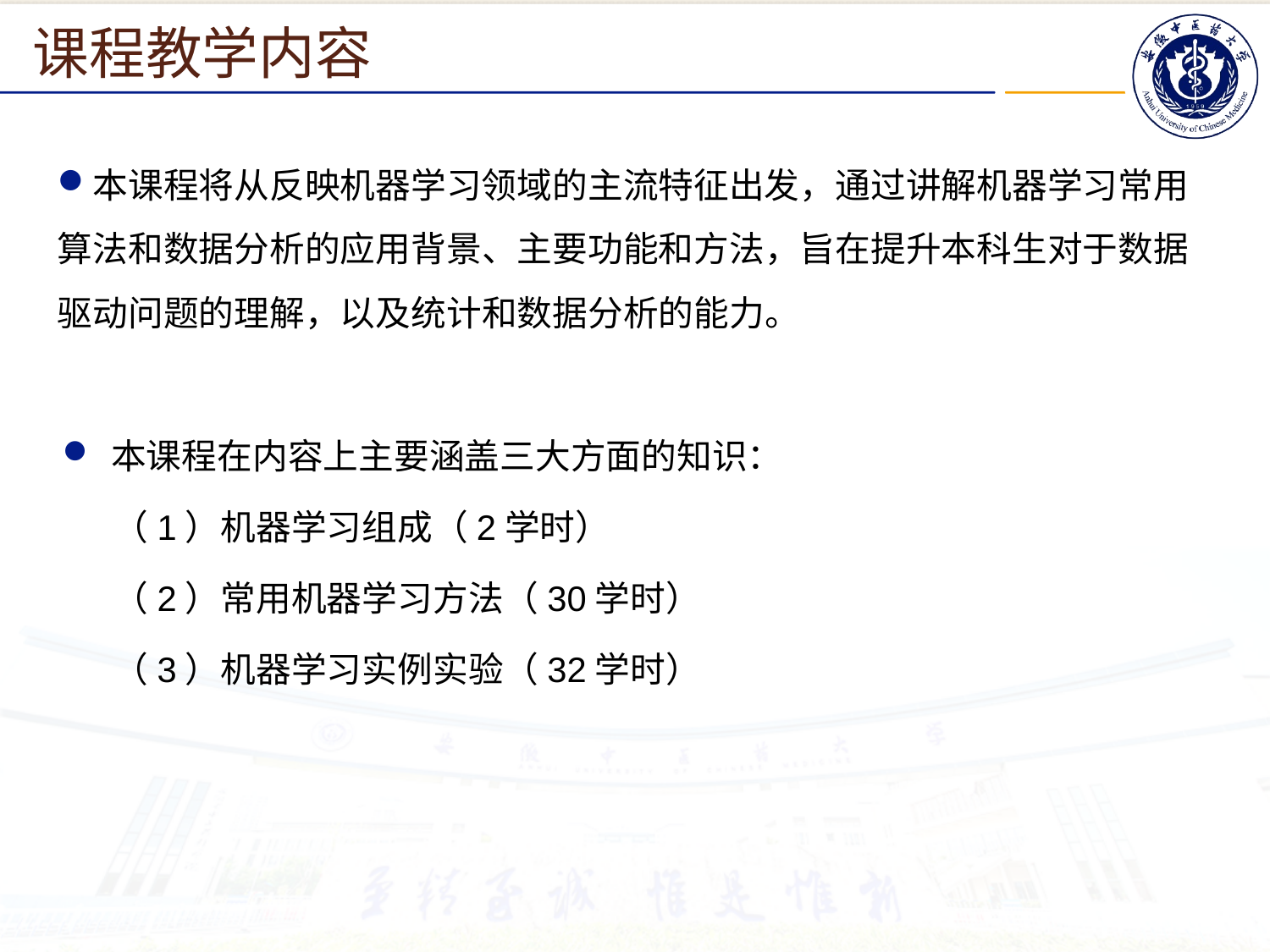

课程教学内容
本课程将从反映机器学习领域的主流特征出发，通过讲解机器学习常用算法和数据分析的应用背景、主要功能和方法，旨在提升本科生对于数据驱动问题的理解，以及统计和数据分析的能力。

本课程在内容上主要涵盖三大方面的知识：
（1）机器学习组成（2学时）
（2）常用机器学习方法（30学时）
（3）机器学习实例实验（32学时）